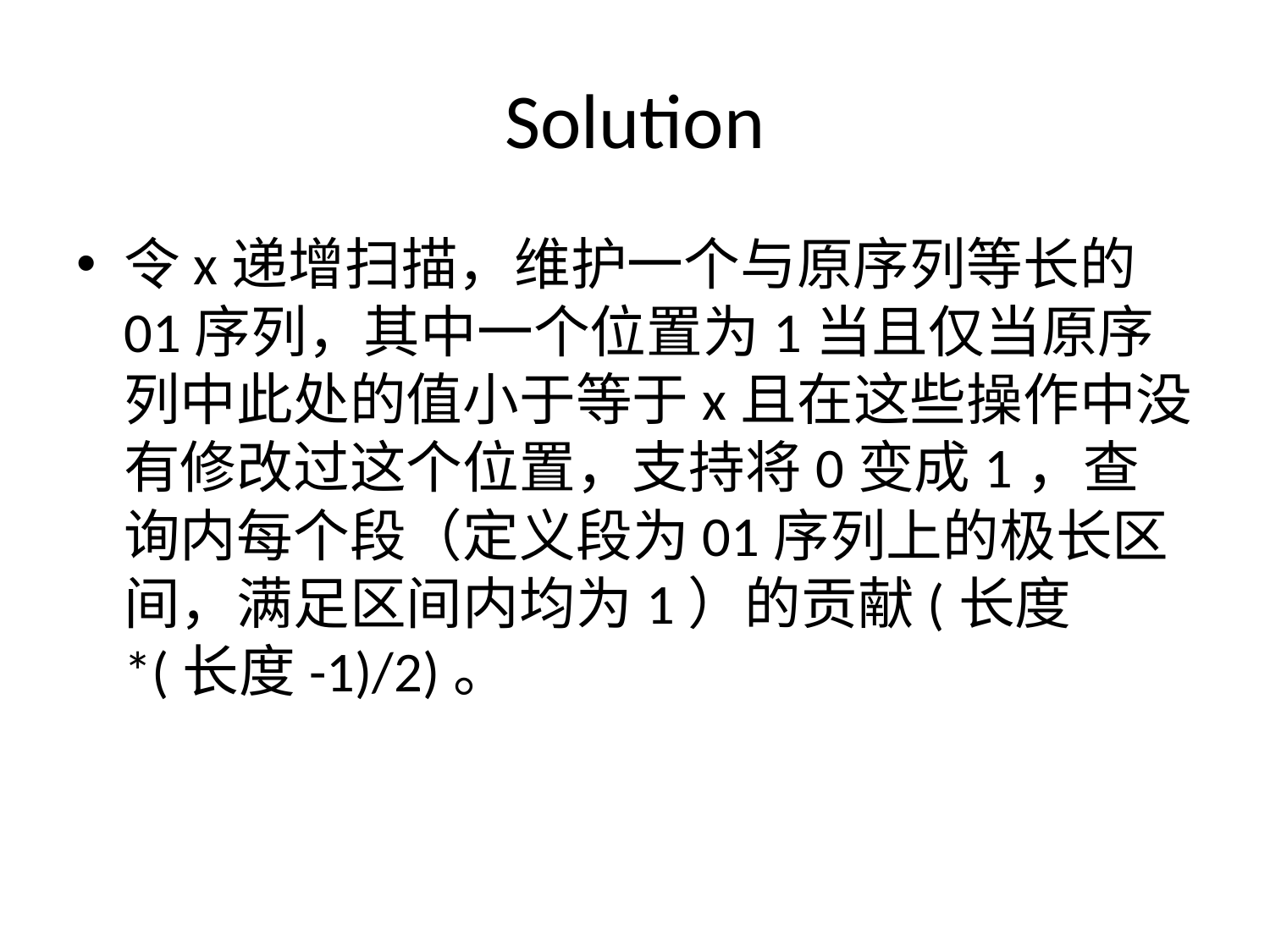

# Solution
令x递增扫描，维护一个与原序列等⻓的01序列，其中一个位置为1当且仅当原序列中此处的值小于等于x且在这些操作中没有修改过这个位置，支持将0变成1，查询内每个段（定义段为01序列上的极⻓区间，满足区间内均为1）的贡献(⻓度*(⻓度-1)/2)。